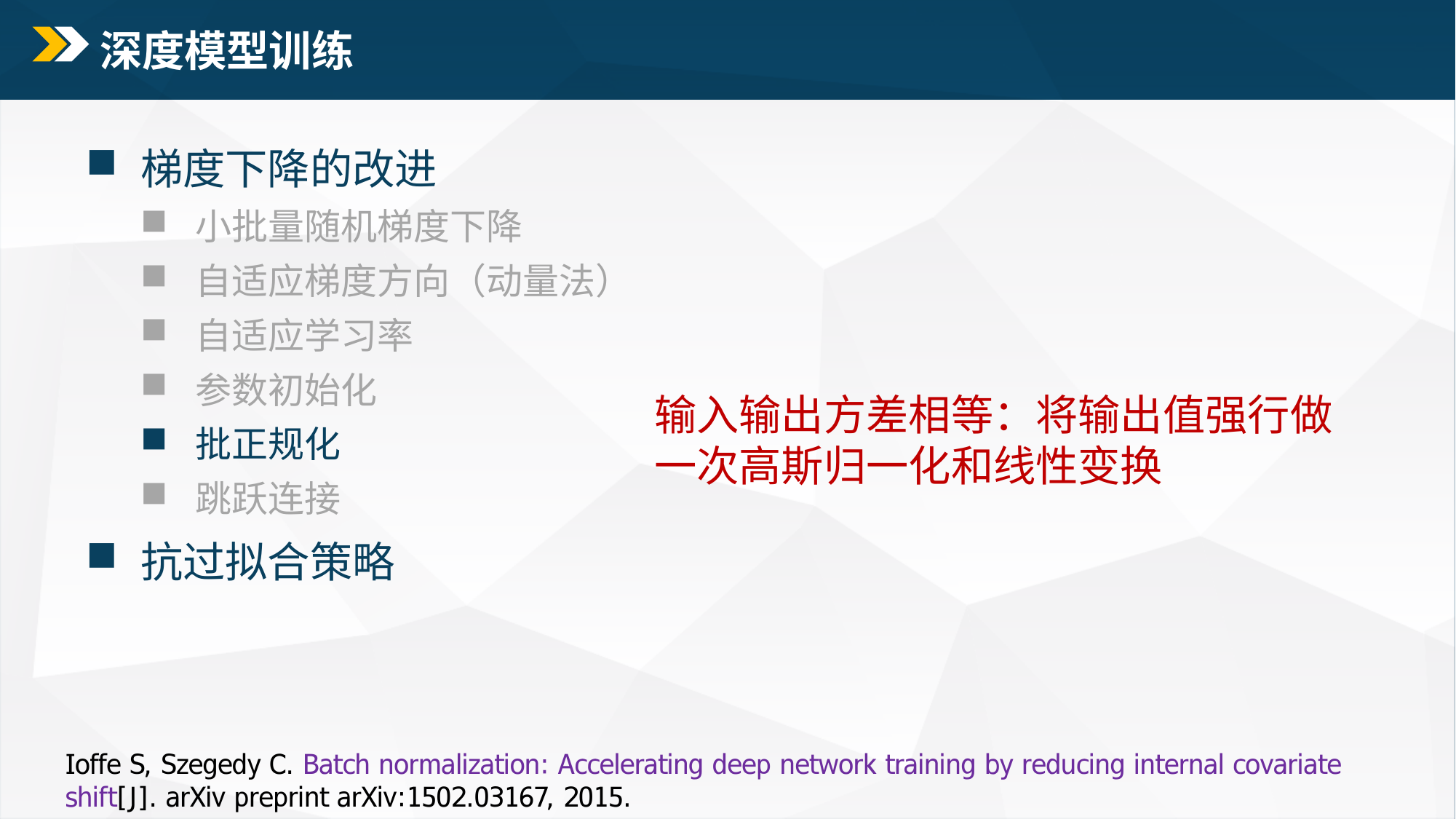

# 深度模型训练
梯度下降的改进
小批量随机梯度下降
自适应梯度方向（动量法）
自适应学习率
参数初始化
批正规化
跳跃连接
抗过拟合策略

输入输出方差相等：将输出值强行做一次高斯归一化和线性变换
Ioffe S, Szegedy C. Batch normalization: Accelerating deep network training by reducing internal covariate shift[J]. arXiv preprint arXiv:1502.03167, 2015.